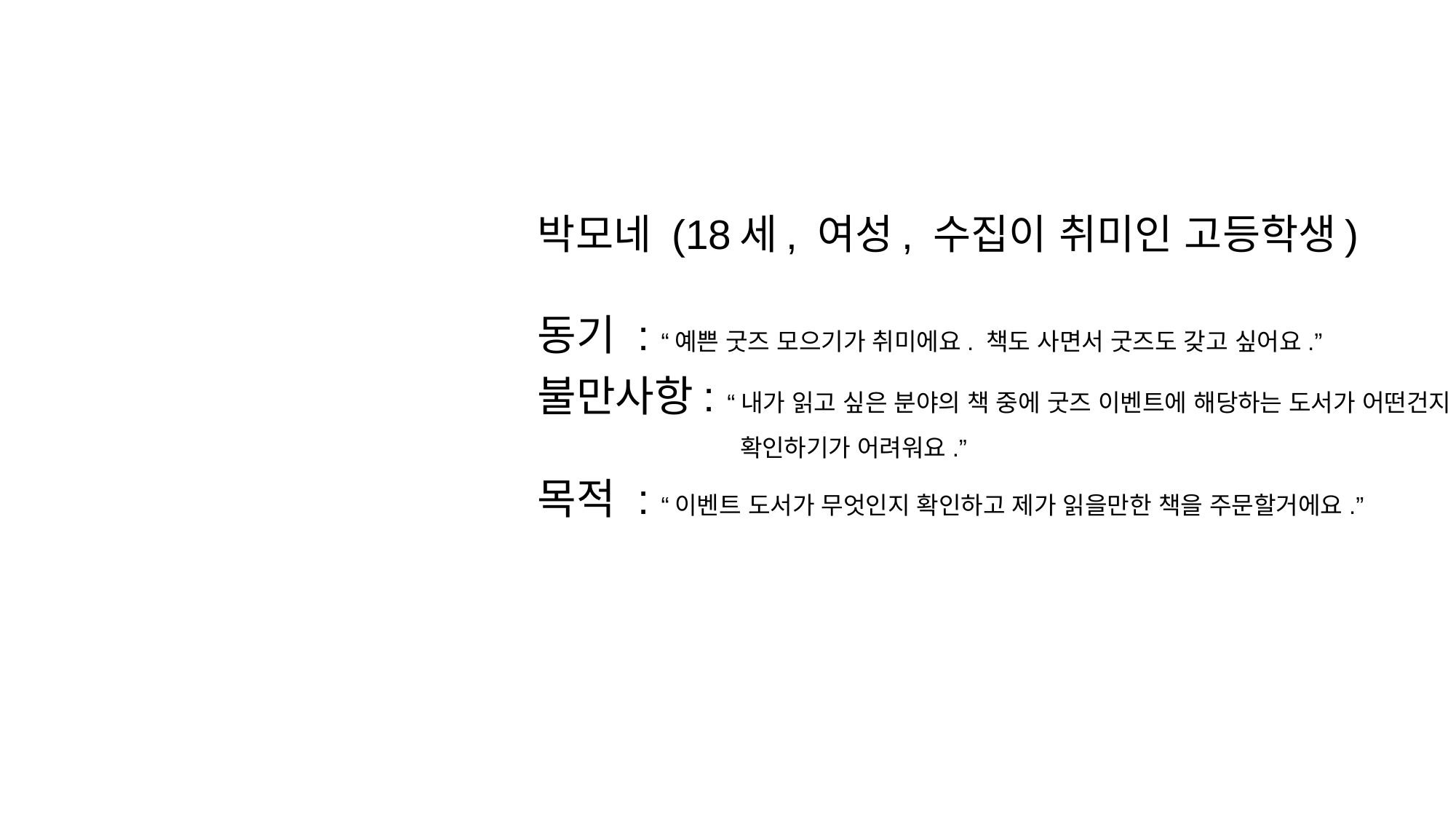

박모네 (18세, 여성, 수집이 취미인 고등학생)

동기 : “예쁜 굿즈 모으기가 취미에요. 책도 사면서 굿즈도 갖고 싶어요.”
불만사항: “내가 읽고 싶은 분야의 책 중에 굿즈 이벤트에 해당하는 도서가 어떤건지
	             확인하기가 어려워요.”
목적 : “이벤트 도서가 무엇인지 확인하고 제가 읽을만한 책을 주문할거에요.”